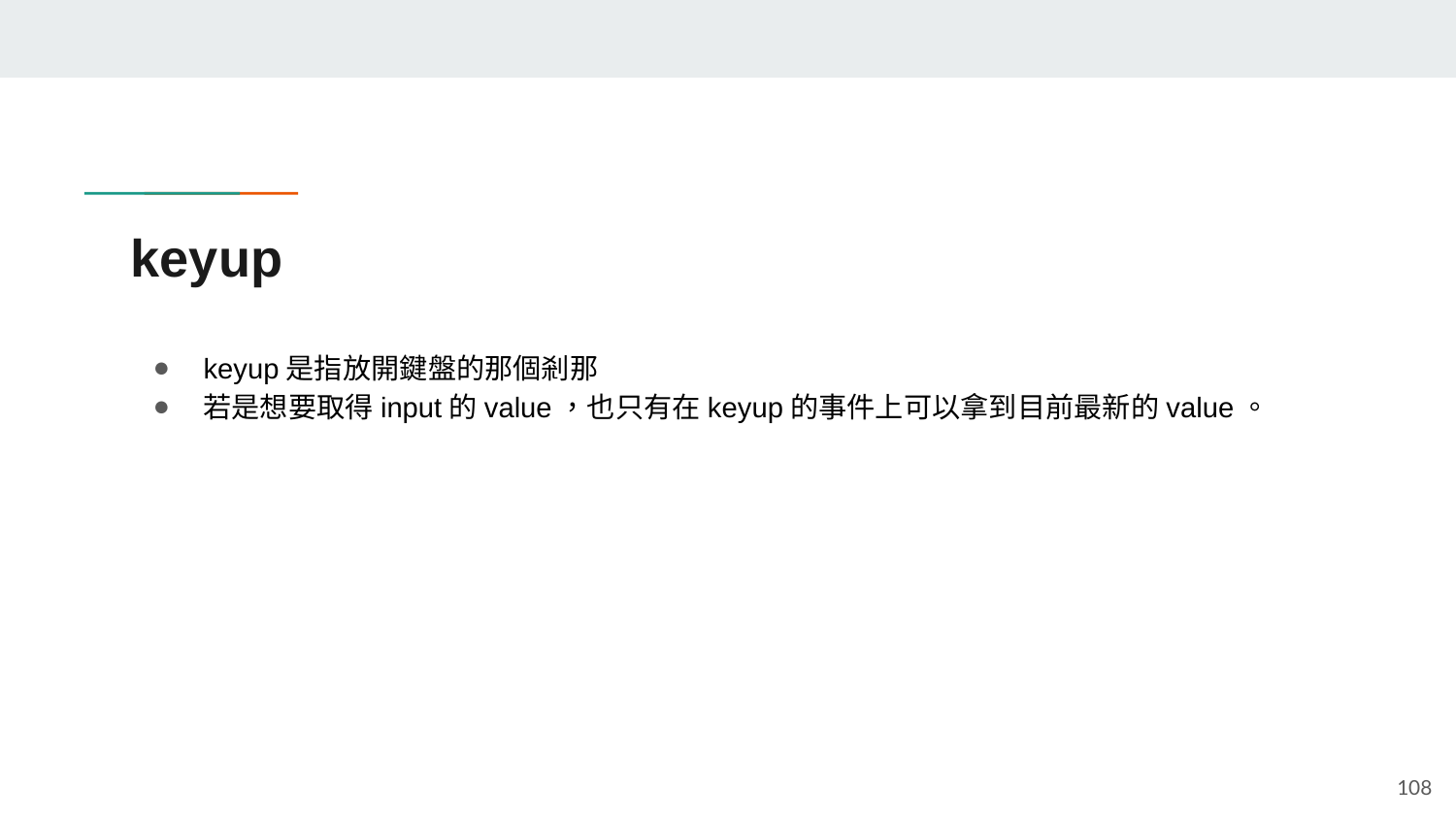

# keyup
keyup是指放開鍵盤的那個剎那
若是想要取得input的value，也只有在keyup的事件上可以拿到目前最新的value。
108